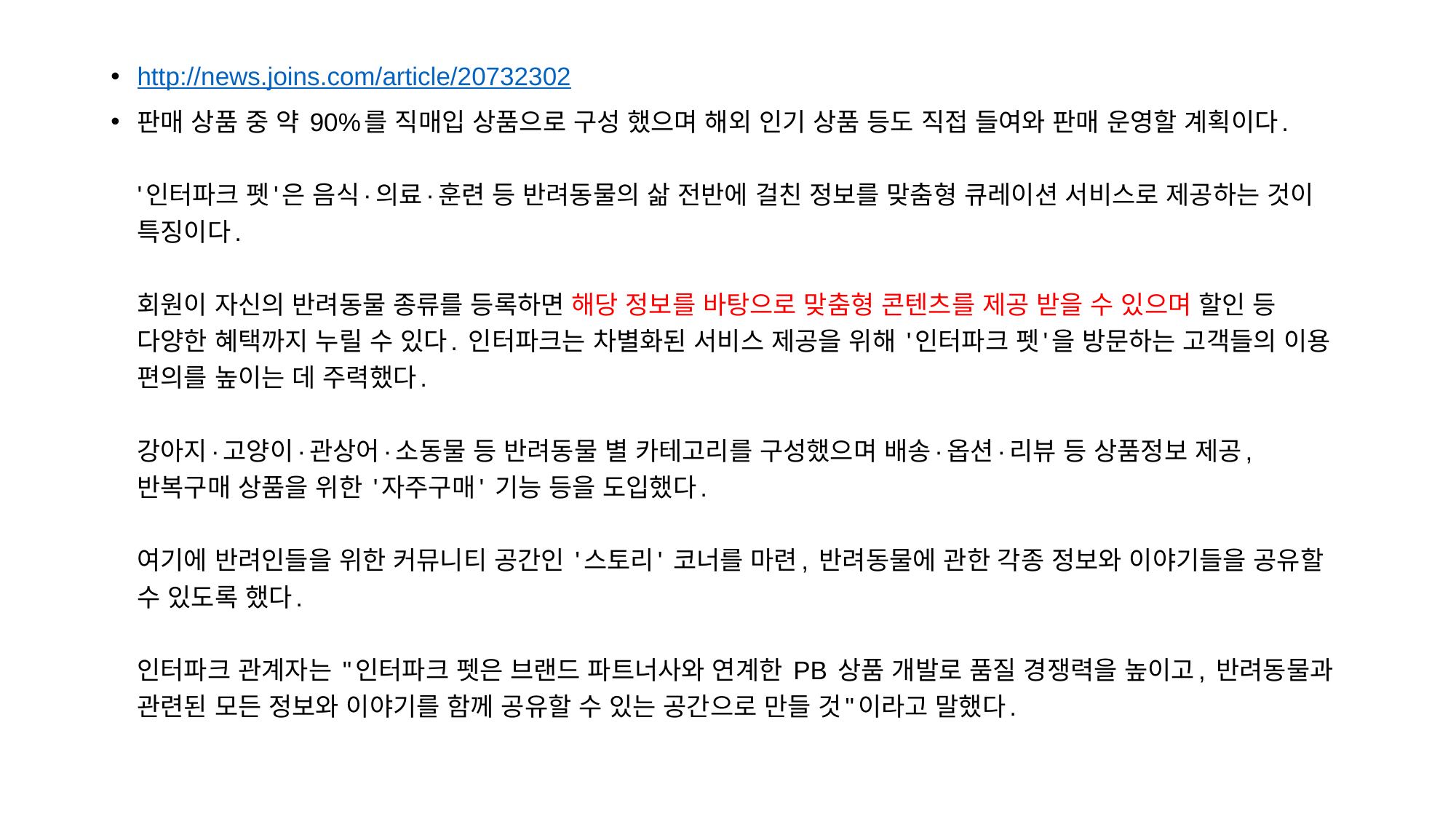

http://news.joins.com/article/20732302
판매 상품 중 약 90%를 직매입 상품으로 구성 했으며 해외 인기 상품 등도 직접 들여와 판매 운영할 계획이다.
'인터파크 펫'은 음식·의료·훈련 등 반려동물의 삶 전반에 걸친 정보를 맞춤형 큐레이션 서비스로 제공하는 것이 특징이다.
회원이 자신의 반려동물 종류를 등록하면 해당 정보를 바탕으로 맞춤형 콘텐츠를 제공 받을 수 있으며 할인 등 다양한 혜택까지 누릴 수 있다. 인터파크는 차별화된 서비스 제공을 위해 '인터파크 펫'을 방문하는 고객들의 이용 편의를 높이는 데 주력했다. 
강아지·고양이·관상어·소동물 등 반려동물 별 카테고리를 구성했으며 배송·옵션·리뷰 등 상품정보 제공, 반복구매 상품을 위한 '자주구매' 기능 등을 도입했다. 
여기에 반려인들을 위한 커뮤니티 공간인 '스토리' 코너를 마련, 반려동물에 관한 각종 정보와 이야기들을 공유할 수 있도록 했다.
인터파크 관계자는 "인터파크 펫은 브랜드 파트너사와 연계한 PB 상품 개발로 품질 경쟁력을 높이고, 반려동물과 관련된 모든 정보와 이야기를 함께 공유할 수 있는 공간으로 만들 것"이라고 말했다.